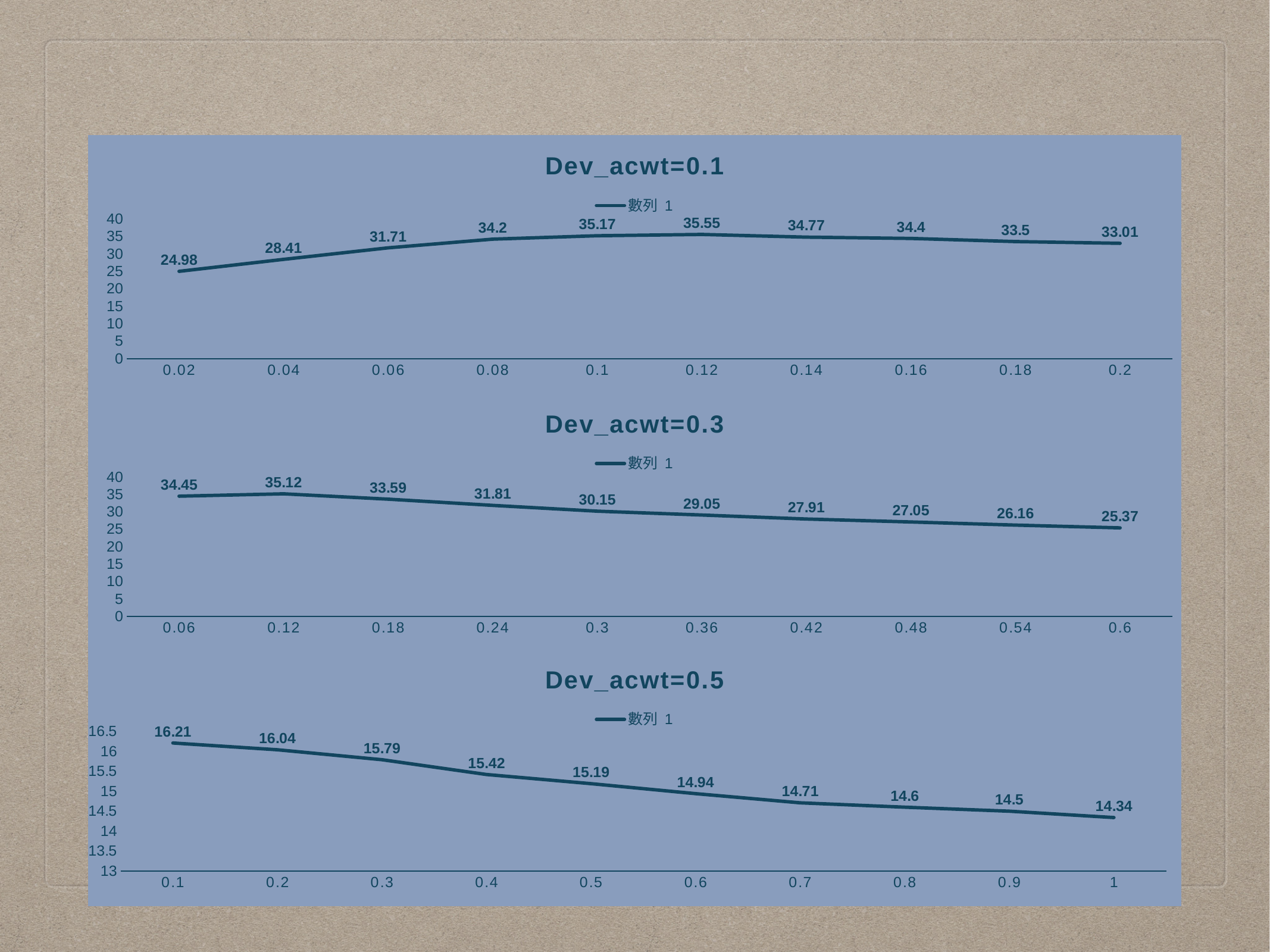

#

### Chart: Dev_acwt=0.1

| Category | 數列 1 |
|---|---|
| 0.02 | 24.98 |
| 0.04 | 28.41 |
| 0.06 | 31.71 |
| 0.08 | 34.2 |
| 0.1 | 35.17 |
| 0.12 | 35.55 |
| 0.14000000000000001 | 34.77 |
| 0.16 | 34.4 |
| 0.18 | 33.5 |
| 0.2 | 33.01 |

### Chart: Dev_acwt=0.3

| Category | 數列 1 |
|---|---|
| 0.06 | 34.45 |
| 0.12 | 35.12 |
| 0.18 | 33.59 |
| 0.24 | 31.81 |
| 0.3 | 30.15 |
| 0.36 | 29.05 |
| 0.42 | 27.91 |
| 0.48 | 27.05 |
| 0.54 | 26.16 |
| 0.6 | 25.37 |

### Chart: Dev_acwt=0.5

| Category | 數列 1 |
|---|---|
| 0.1 | 16.21 |
| 0.2 | 16.04 |
| 0.3 | 15.79 |
| 0.4 | 15.42 |
| 0.5 | 15.19 |
| 0.6 | 14.94 |
| 0.7 | 14.71 |
| 0.8 | 14.6 |
| 0.9 | 14.5 |
| 1 | 14.34 |